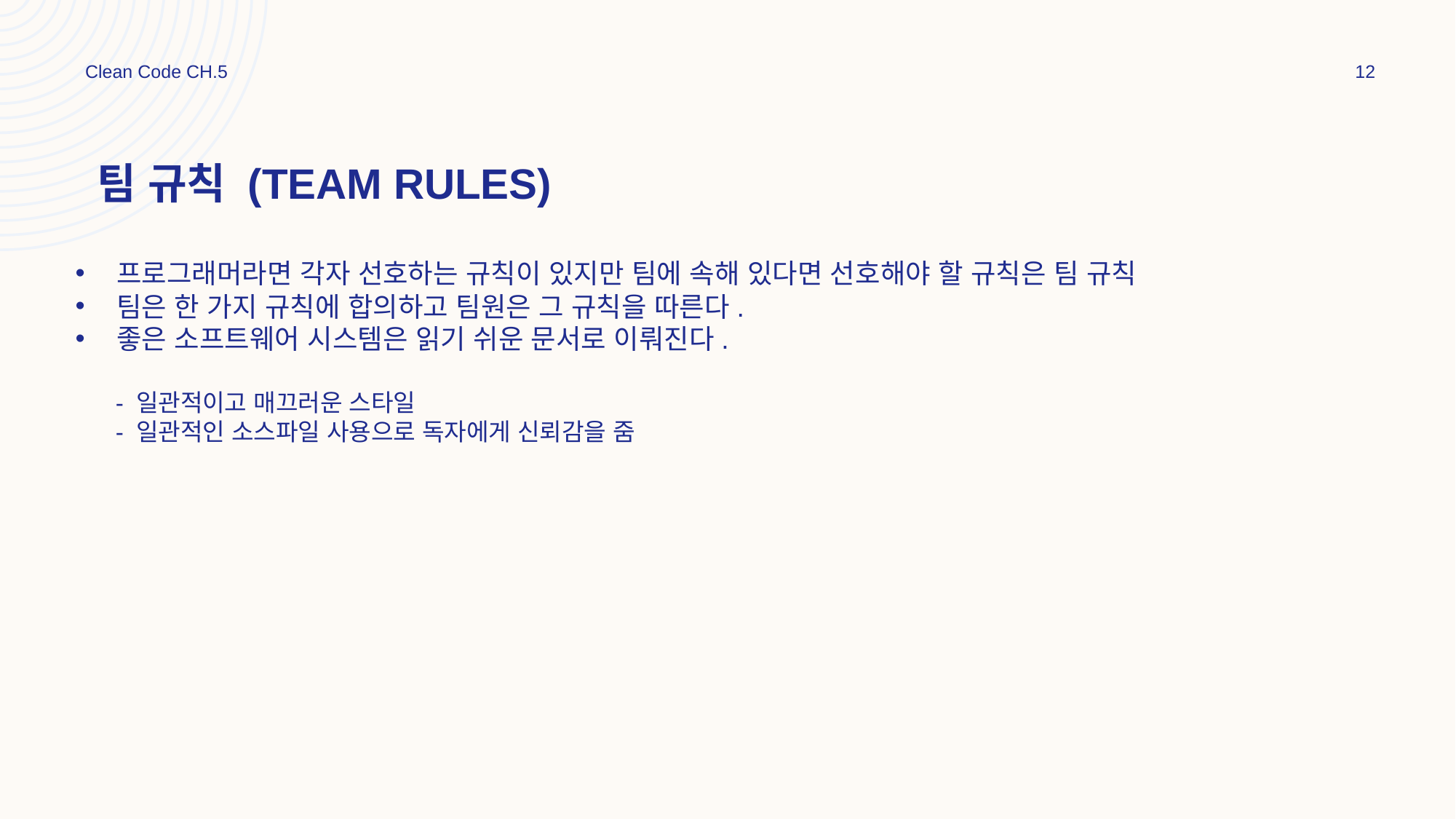

Clean Code CH.5
12
# 팀 규칙 (Team Rules)
프로그래머라면 각자 선호하는 규칙이 있지만 팀에 속해 있다면 선호해야 할 규칙은 팀 규칙
팀은 한 가지 규칙에 합의하고 팀원은 그 규칙을 따른다.
좋은 소프트웨어 시스템은 읽기 쉬운 문서로 이뤄진다.

- 일관적이고 매끄러운 스타일
- 일관적인 소스파일 사용으로 독자에게 신뢰감을 줌